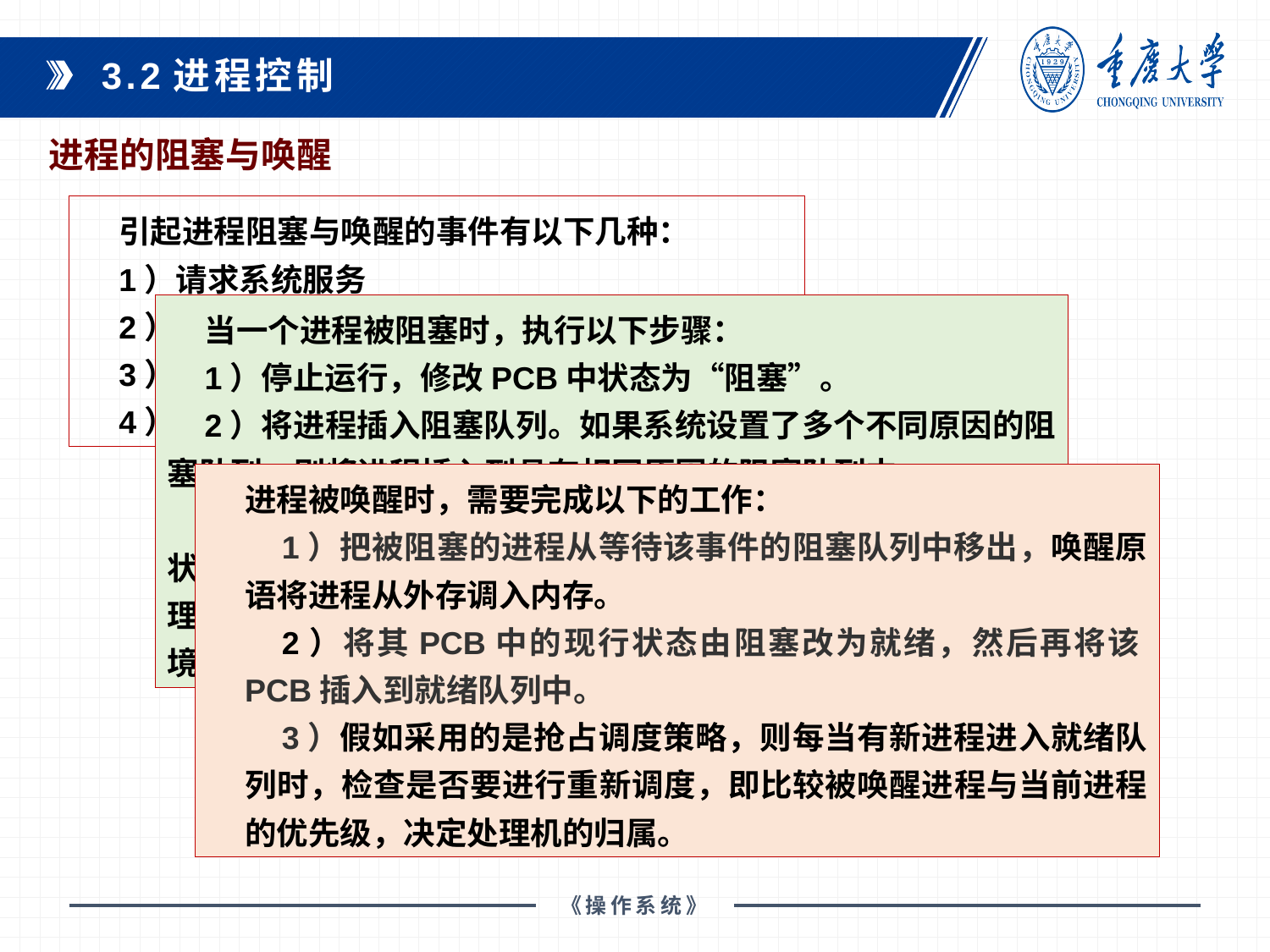

3.2进程控制

进程的阻塞与唤醒

引起进程阻塞与唤醒的事件有以下几种：
1）请求系统服务
2）启动某种操作
3）等待新的数据
4）等待新的工作
当一个进程被阻塞时，执行以下步骤：
1）停止运行，修改PCB中状态为“阻塞”。
2）将进程插入阻塞队列。如果系统设置了多个不同原因的阻塞队列，则将进程插入到具有相同原因的阻塞队列中。
3）系统进行调度并完成进程切换。保留被阻塞进程的处理器状态与PCB中，转操作系统调度程序，选择一个就绪进程将处理器分配给它，并按新进程PCB中的处理器状态设置CPU环境，完成进程切换。
进程被唤醒时，需要完成以下的工作：
1）把被阻塞的进程从等待该事件的阻塞队列中移出，唤醒原语将进程从外存调入内存。
2）将其PCB中的现行状态由阻塞改为就绪，然后再将该PCB插入到就绪队列中。
3）假如采用的是抢占调度策略，则每当有新进程进入就绪队列时，检查是否要进行重新调度，即比较被唤醒进程与当前进程的优先级，决定处理机的归属。